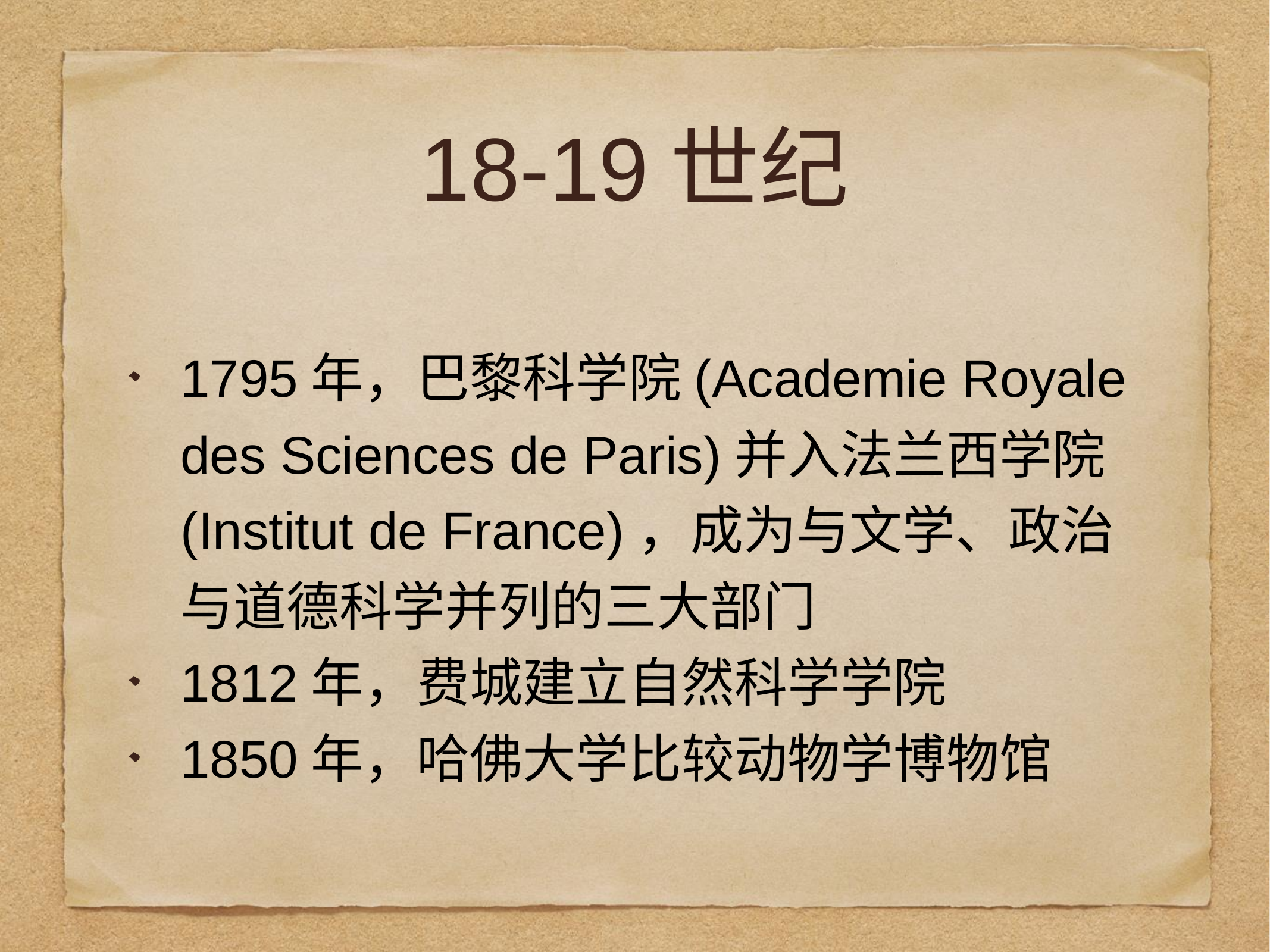

# 18-19世纪
1795年，巴黎科学院(Academie Royale des Sciences de Paris)并入法兰西学院(Institut de France)，成为与文学、政治与道德科学并列的三大部门
1812年，费城建立自然科学学院
1850年，哈佛大学比较动物学博物馆